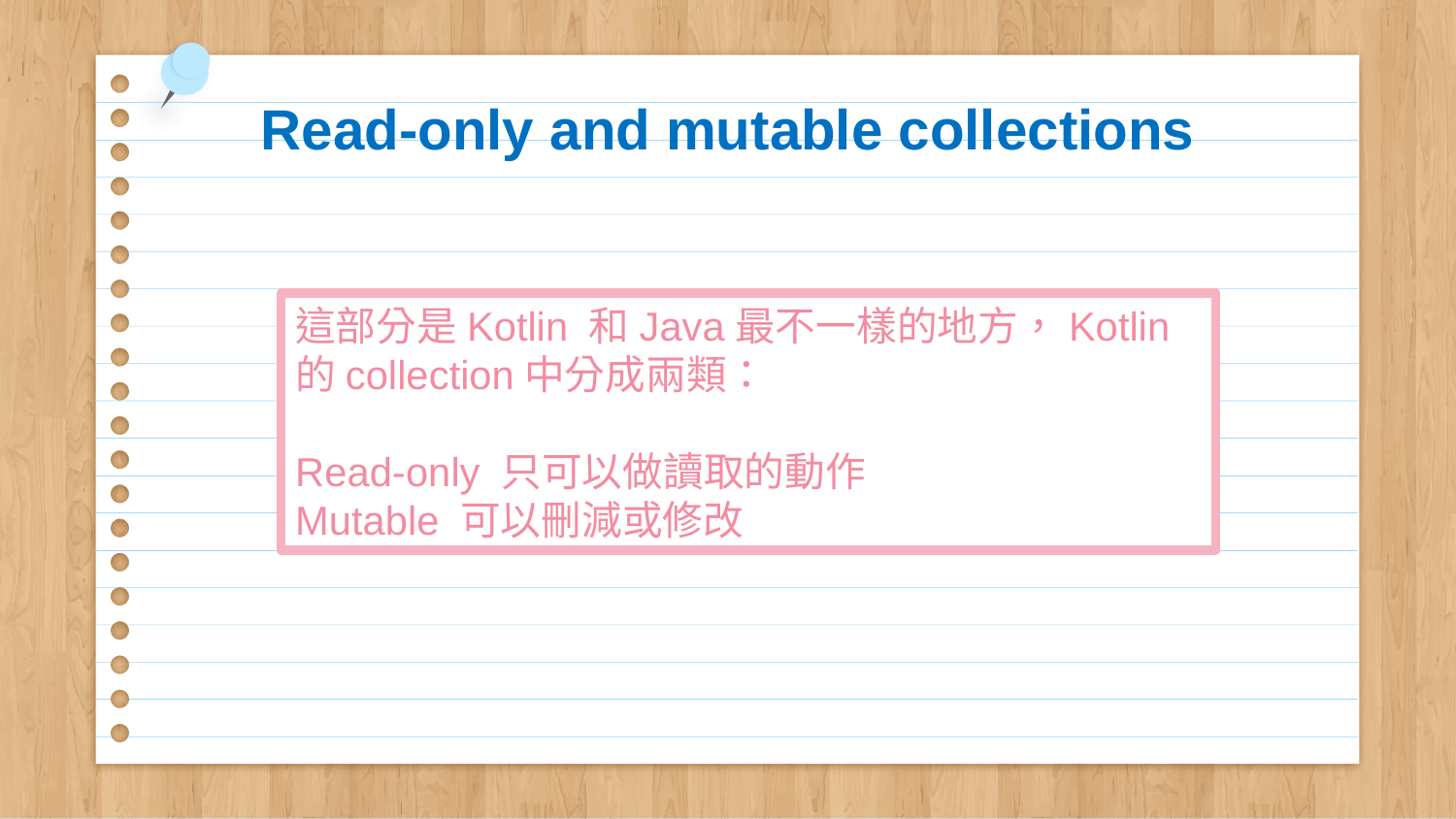

# Read-only and mutable collections
這部分是Kotlin 和Java最不一樣的地方，Kotlin的collection中分成兩類：

Read-only 只可以做讀取的動作
Mutable 可以刪減或修改